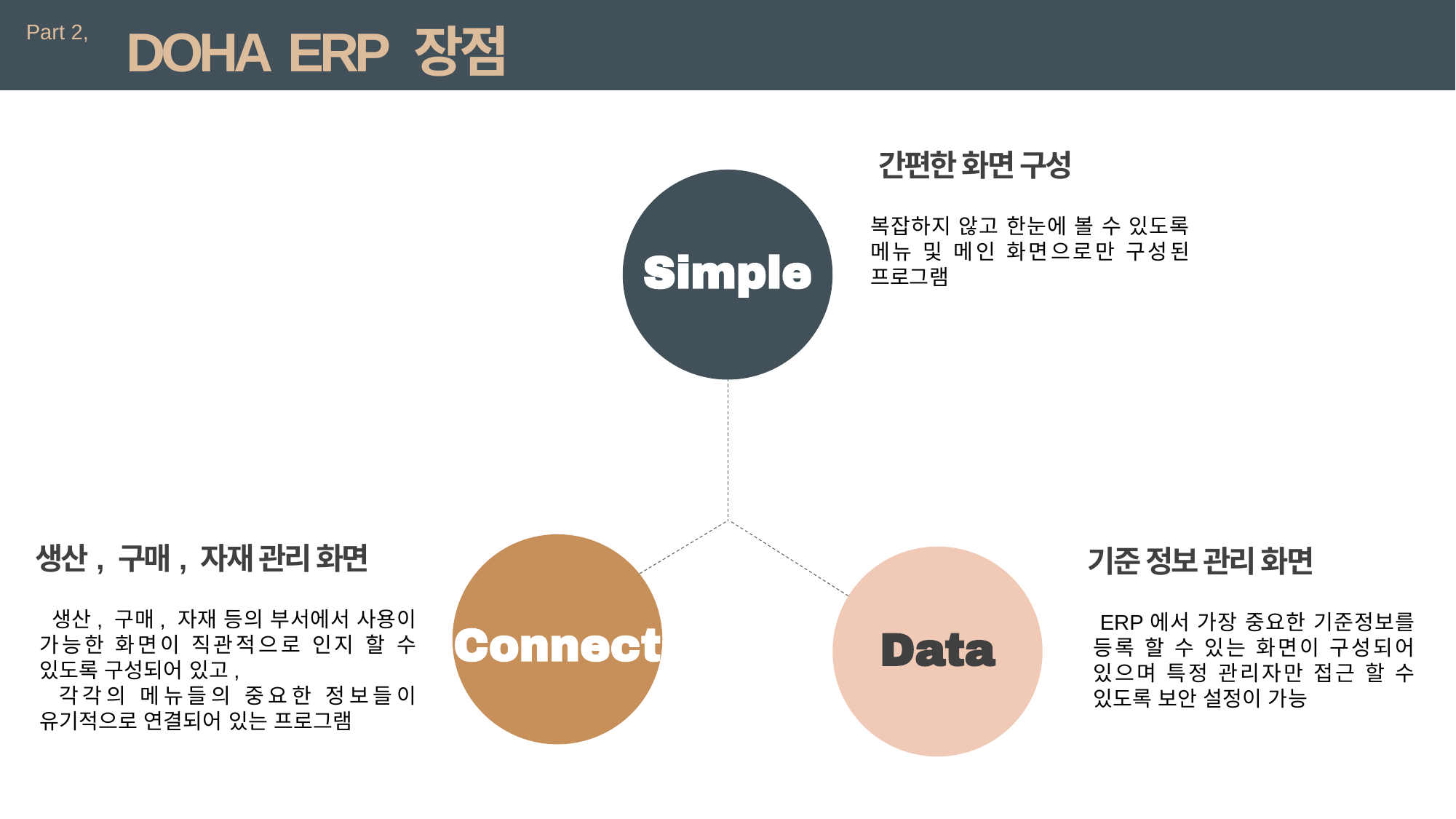

DOHA  ERP 장점
Part 2,
간편한 화면 구성
복잡하지 않고 한눈에 볼 수 있도록 메뉴 및 메인 화면으로만 구성된 프로그램

Simple
생산, 구매, 자재 관리 화면
 생산, 구매, 자재 등의 부서에서 사용이 가능한 화면이 직관적으로 인지 할 수 있도록 구성되어 있고,
 각각의 메뉴들의 중요한 정보들이 유기적으로 연결되어 있는 프로그램

기준 정보 관리 화면
 ERP에서 가장 중요한 기준정보를 등록 할 수 있는 화면이 구성되어 있으며 특정 관리자만 접근 할 수 있도록 보안 설정이 가능

Connect
Data